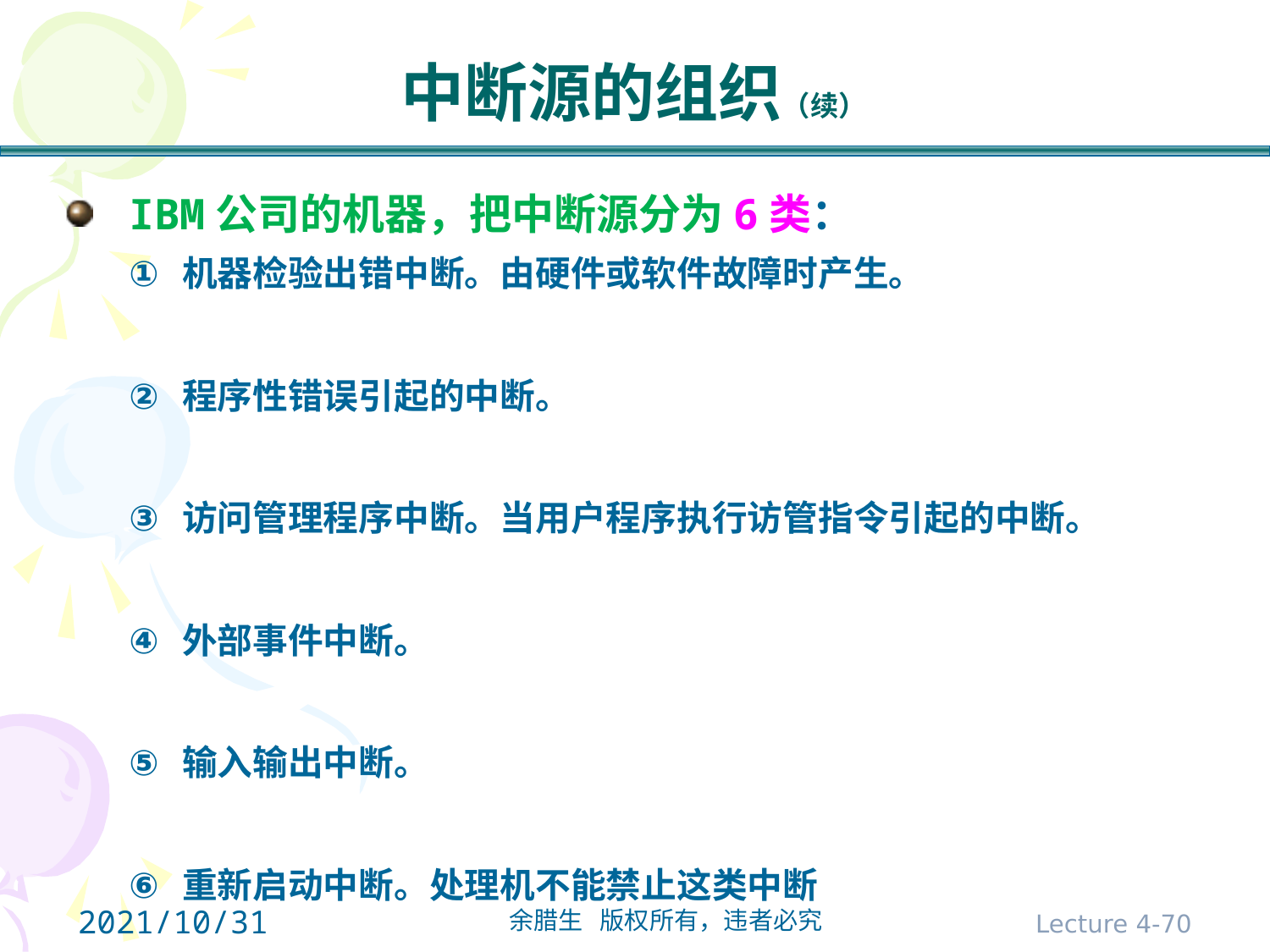

# 中断源的组织（续）
IBM公司的机器，把中断源分为6类：
机器检验出错中断。由硬件或软件故障时产生。

程序性错误引起的中断。

访问管理程序中断。当用户程序执行访管指令引起的中断。

外部事件中断。

输入输出中断。

重新启动中断。处理机不能禁止这类中断
2021/10/31
Lecture 4-70